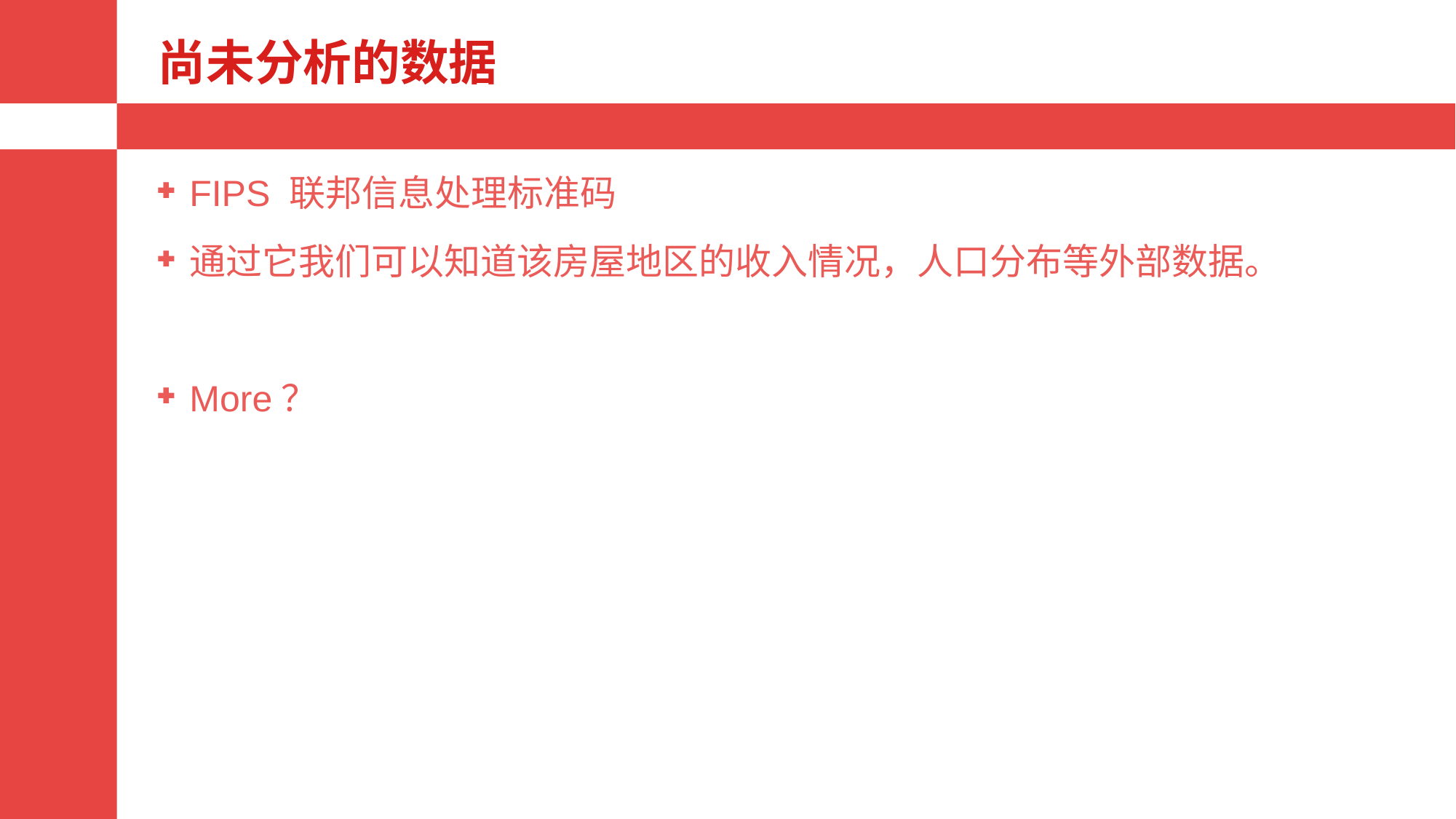

# 尚未分析的数据
FIPS 联邦信息处理标准码
通过它我们可以知道该房屋地区的收入情况，人口分布等外部数据。

More？